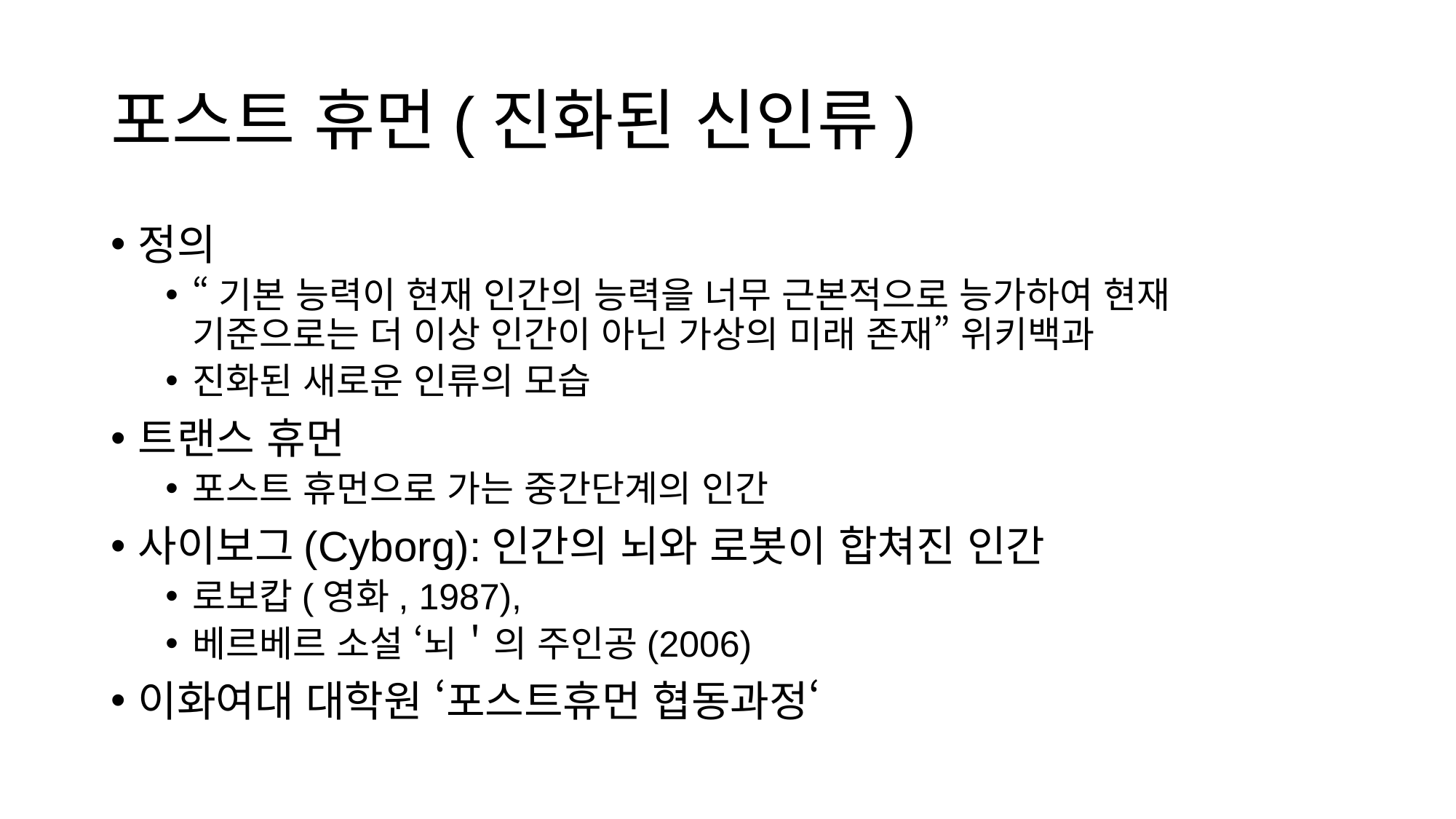

# 포스트 휴먼(진화된 신인류)
정의
“기본 능력이 현재 인간의 능력을 너무 근본적으로 능가하여 현재 기준으로는 더 이상 인간이 아닌 가상의 미래 존재” 위키백과
진화된 새로운 인류의 모습
트랜스 휴먼
포스트 휴먼으로 가는 중간단계의 인간
사이보그(Cyborg):인간의 뇌와 로봇이 합쳐진 인간
로보캅(영화, 1987),
베르베르 소설 ‘뇌＇의 주인공(2006)
이화여대 대학원 ‘포스트휴먼 협동과정‘